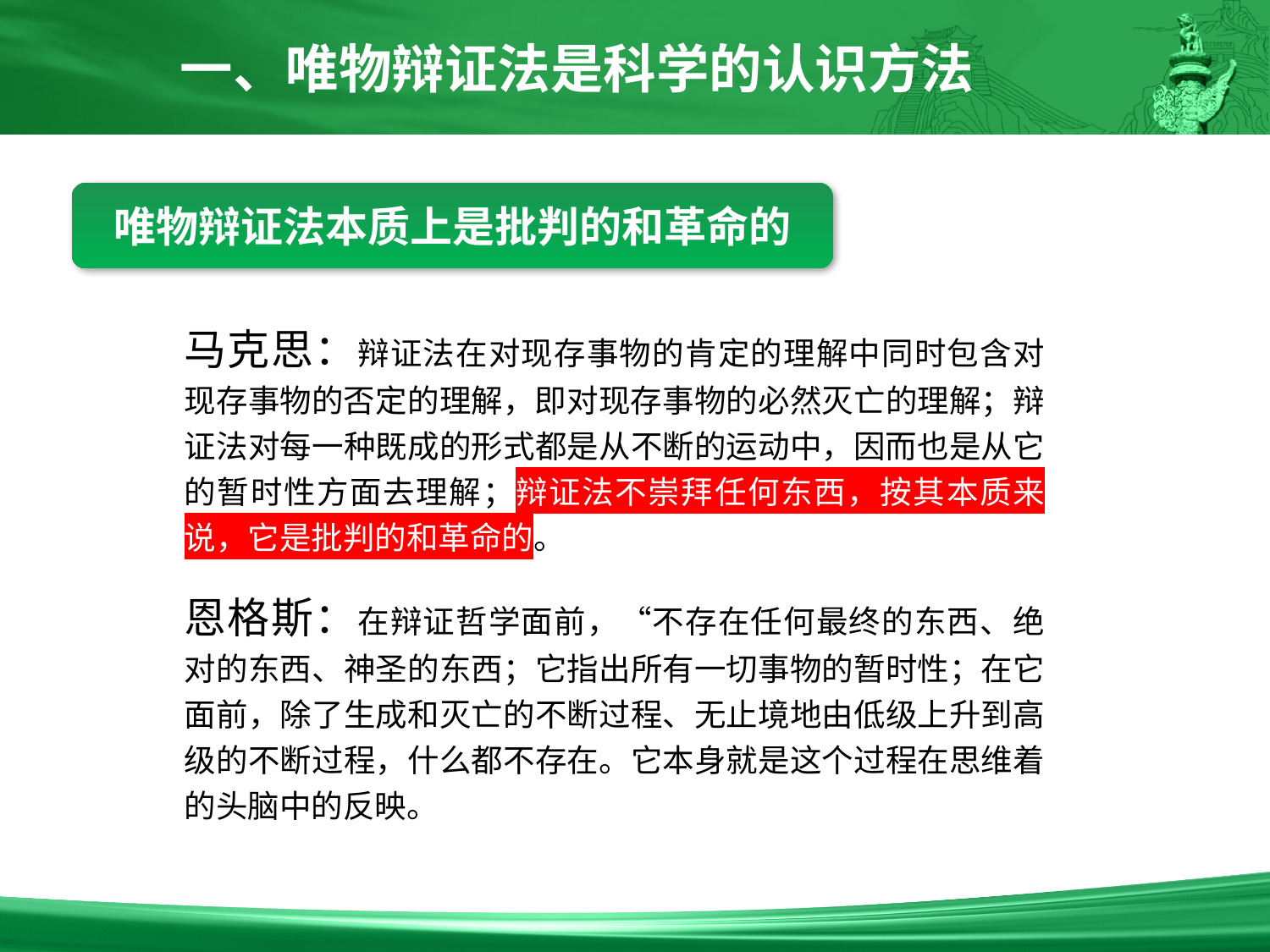

一、唯物辩证法是科学的认识方法
唯物辩证法本质上是批判的和革命的
马克思：辩证法在对现存事物的肯定的理解中同时包含对现存事物的否定的理解，即对现存事物的必然灭亡的理解；辩证法对每一种既成的形式都是从不断的运动中，因而也是从它的暂时性方面去理解；辩证法不崇拜任何东西，按其本质来说，它是批判的和革命的。
恩格斯：在辩证哲学面前，“不存在任何最终的东西、绝对的东西、神圣的东西；它指出所有一切事物的暂时性；在它面前，除了生成和灭亡的不断过程、无止境地由低级上升到高级的不断过程，什么都不存在。它本身就是这个过程在思维着的头脑中的反映。